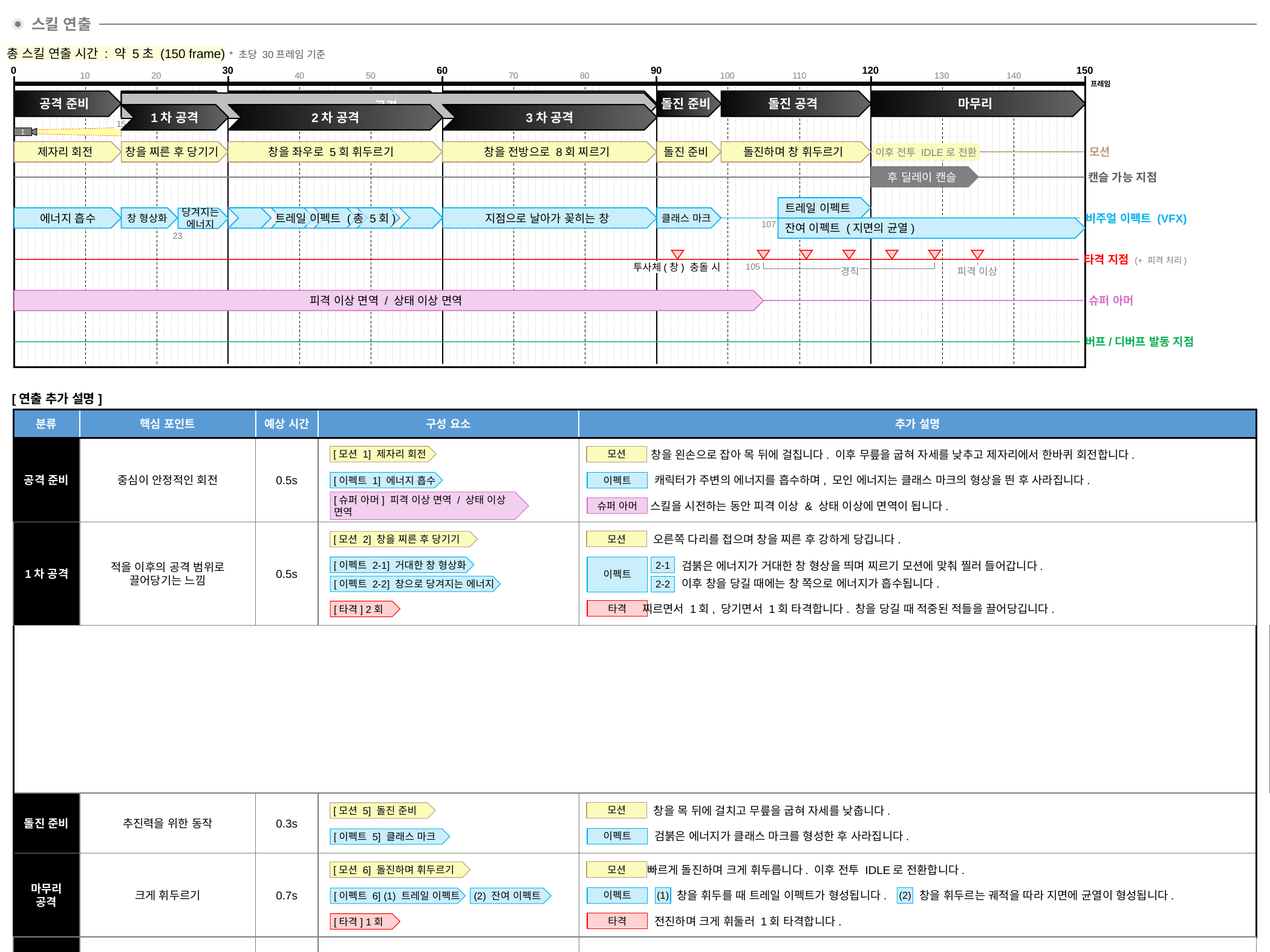

스킬 연출

총 스킬 연출 시간 : 약 5초 (150 frame)
* 초당 30프레임 기준
90
150
120
0
30
60
70
80
130
140
100
110
10
20
40
50
프레임

공격 준비
1차 공격
2차 공격
3차 공격
돌진 준비
돌진 공격
마무리
공격
1차 공격
2차 공격
3차 공격
15

1

제자리 회전
창을 찌른 후 당기기
창을 좌우로 5회 휘두르기
창을 전방으로 8회 찌르기
돌진 준비
돌진하며 창 휘두르기
이후 전투 IDLE로 전환
모션
후 딜레이 캔슬
캔슬 가능 지점

트레일 이펙트

잔여 이펙트 (지면의 균열)
 에너지 흡수

창 형상화
트레일 이펙트

트레일 이펙트 (총 5회)
지점으로 날아가 꽂히는 창
클래스 마크

당겨지는
에너지
비주얼 이펙트 (VFX)
107
23

투사체(창) 충돌 시

105
피격 이상

경직
타격 지점 (+ 피격 처리)
피격 이상 면역 / 상태 이상 면역
슈퍼 아머
버프/디버프 발동 지점
[연출 추가 설명]
분류
핵심 포인트
예상 시간
구성 요소
추가 설명

공격 준비
중심이 안정적인 회전
0.5s

[모션 1] 제자리 회전
[이펙트 1] 에너지 흡수
[슈퍼 아머] 피격 이상 면역 / 상태 이상 면역
모션
창을 왼손으로 잡아 목 뒤에 걸칩니다. 이후 무릎을 굽혀 자세를 낮추고 제자리에서 한바퀴 회전합니다.
이펙트
캐릭터가 주변의 에너지를 흡수하며, 모인 에너지는 클래스 마크의 형상을 띈 후 사라집니다.
슈퍼 아머
스킬을 시전하는 동안 피격 이상 & 상태 이상에 면역이 됩니다.
1차 공격
적을 이후의 공격 범위로
끌어당기는 느낌
0.5s

모션
오른쪽 다리를 접으며 창을 찌른 후 강하게 당깁니다.
이펙트
검붉은 에너지가 거대한 창 형상을 띄며 찌르기 모션에 맞춰 찔러 들어갑니다.
이후 창을 당길 때에는 창 쪽으로 에너지가 흡수됩니다.
타격
찌르면서 1회, 당기면서 1회 타격합니다. 창을 당길 때 적중된 적들을 끌어당깁니다.
[모션 2] 창을 찌른 후 당기기
[이펙트 2-1] 거대한 창 형상화
[이펙트 2-2] 창으로 당겨지는 에너지
[타격] 2회
2-1
2-2
2차 공격
한 손과 양 손
번갈아 휘두르기
1.0s

[모션 3] 창을 좌우로 5회 휘두르기
[이펙트 3] 트레일 이펙트
[타격] 5회
모션
창을 좌, 우로 번갈아 가며 휘두릅니다.
이펙트
창을 휘두를 때 검붉은 빛의 트레일 이펙트가 발생합니다.
타격
창을 휘두르며 5회 타격합니다. (1~5번째 타격 : 경직)
3차 공격
빠르게 찌르기
1.0s

모션
창을 빠르게 찌릅니다. (창을 찌르는 높낮이를 다르게 하여 더욱 몰입감 있는 모션으로 제작합니다.)
이펙트
창 형태의 에너지가 캐릭터 주변에 형성되어 적을 향해 찌르듯 흐릅니다.
타격
창을 찔러 총 8회 타격합니다. (1~8번째 타격 : 경직)
[모션 4] 창 찌르기 (8회)
[이펙트 4] 창 형태의 에너지
[타격] 8회
돌진 준비
추진력을 위한 동작
0.3s

모션
창을 목 뒤에 걸치고 무릎을 굽혀 자세를 낮춥니다.
이펙트
검붉은 에너지가 클래스 마크를 형성한 후 사라집니다.
[모션 5] 돌진 준비
[이펙트 5] 클래스 마크
마무리
공격
크게 휘두르기
0.7s

모션
빠르게 돌진하며 크게 휘두릅니다. 이후 전투 IDLE로 전환합니다.
[모션 6] 돌진하며 휘두르기
[이펙트 6] (1) 트레일 이펙트
(2) 잔여 이펙트
[타격] 1회
이펙트
(1)
(2)
창을 휘두를 때 트레일 이펙트가 형성됩니다.
창을 휘두르는 궤적을 따라 지면에 균열이 형성됩니다.
타격
전진하며 크게 휘둘러 1회 타격합니다.
마무리
크게 휘두르기
0.7s